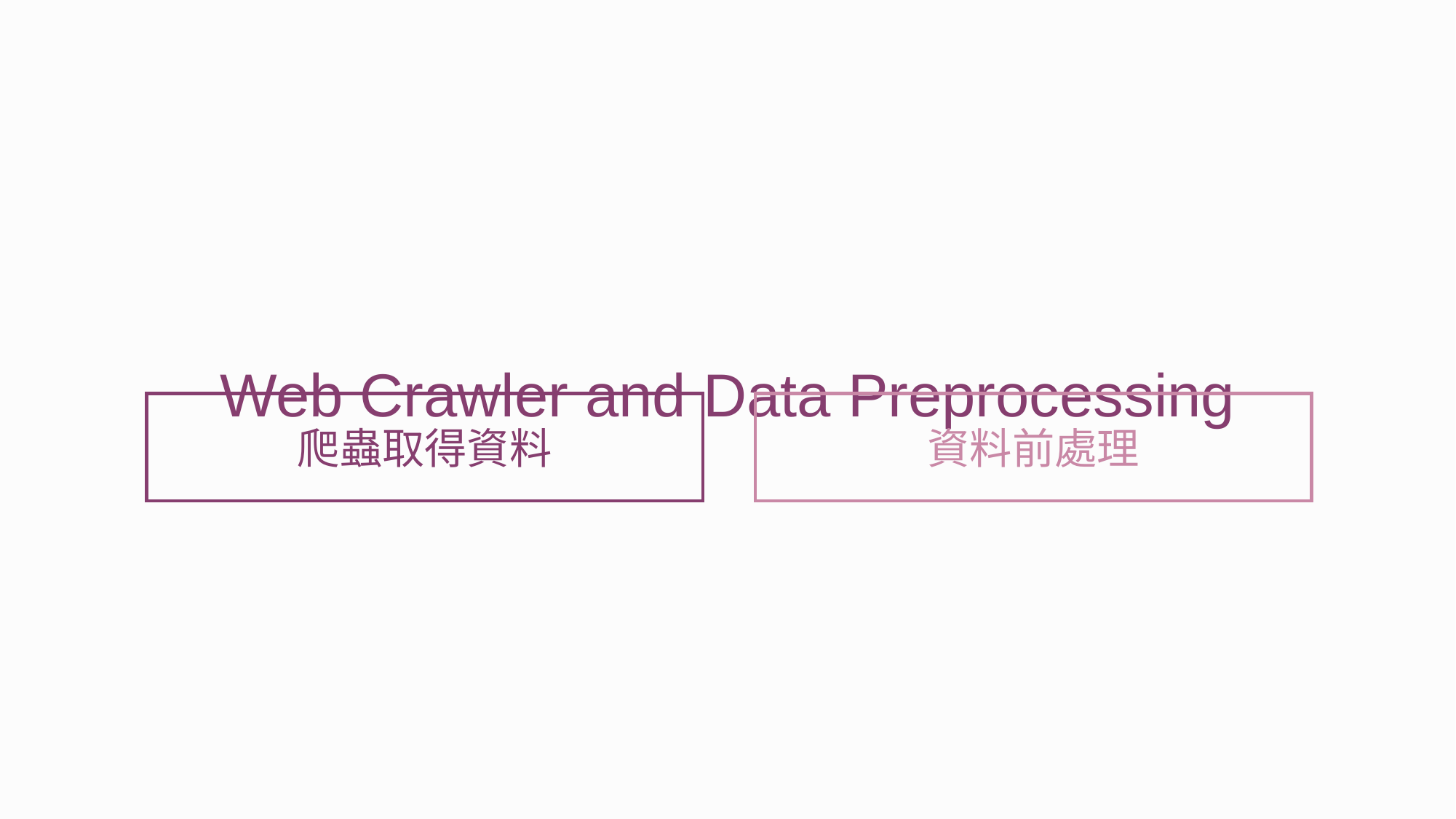

Web Crawler and Data Preprocessing
爬蟲取得資料
資料前處理